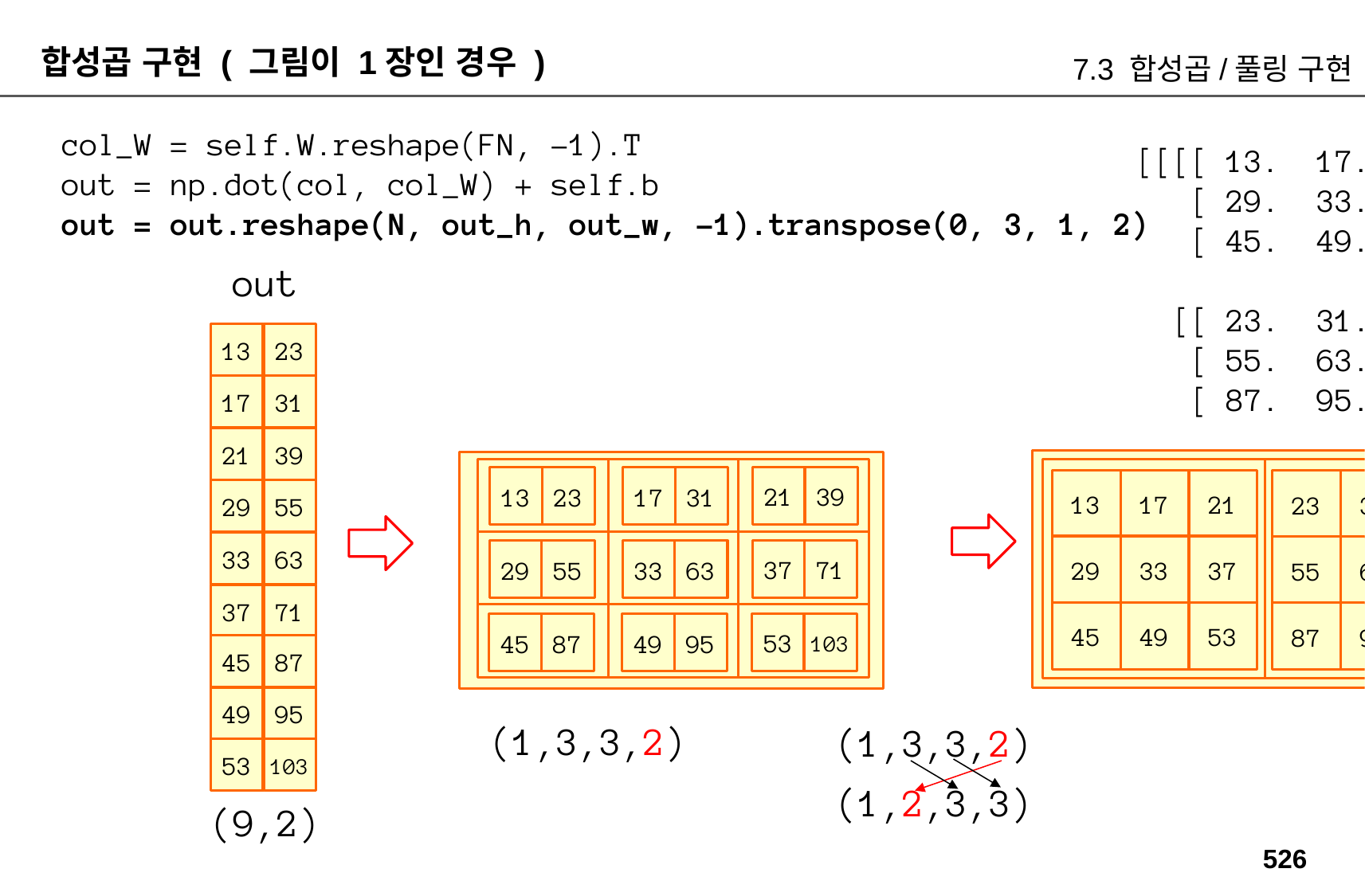

합성곱 구현 ( 그림이 1장인 경우 )
7.3 합성곱/풀링 구현
col_W = self.W.reshape(FN, -1).T
out = np.dot(col, col_W) + self.b
out = out.reshape(N, out_h, out_w, -1).transpose(0, 3, 1, 2)
[[[[ 13.  17.  21.]
   [ 29.  33.  37.]
   [ 45.  49.  53.]]

  [[ 23.  31.  39.]
   [ 55.  63.  71.]
   [ 87.  95. 103.]]]]
out
13
23
17
31
21
39

21
39
13
23
17
31
13
17
21
23
31
39
29
55

33
63
29
33
37
55
63
71
37
71
29
55
33
63
37
71
45
49
53
87
95
103

53
103
45
87
49
95
45
87
49
95
(1,3,3,2)
(1,3,3,2)
53
103
(1,2,3,3)
(9,2)